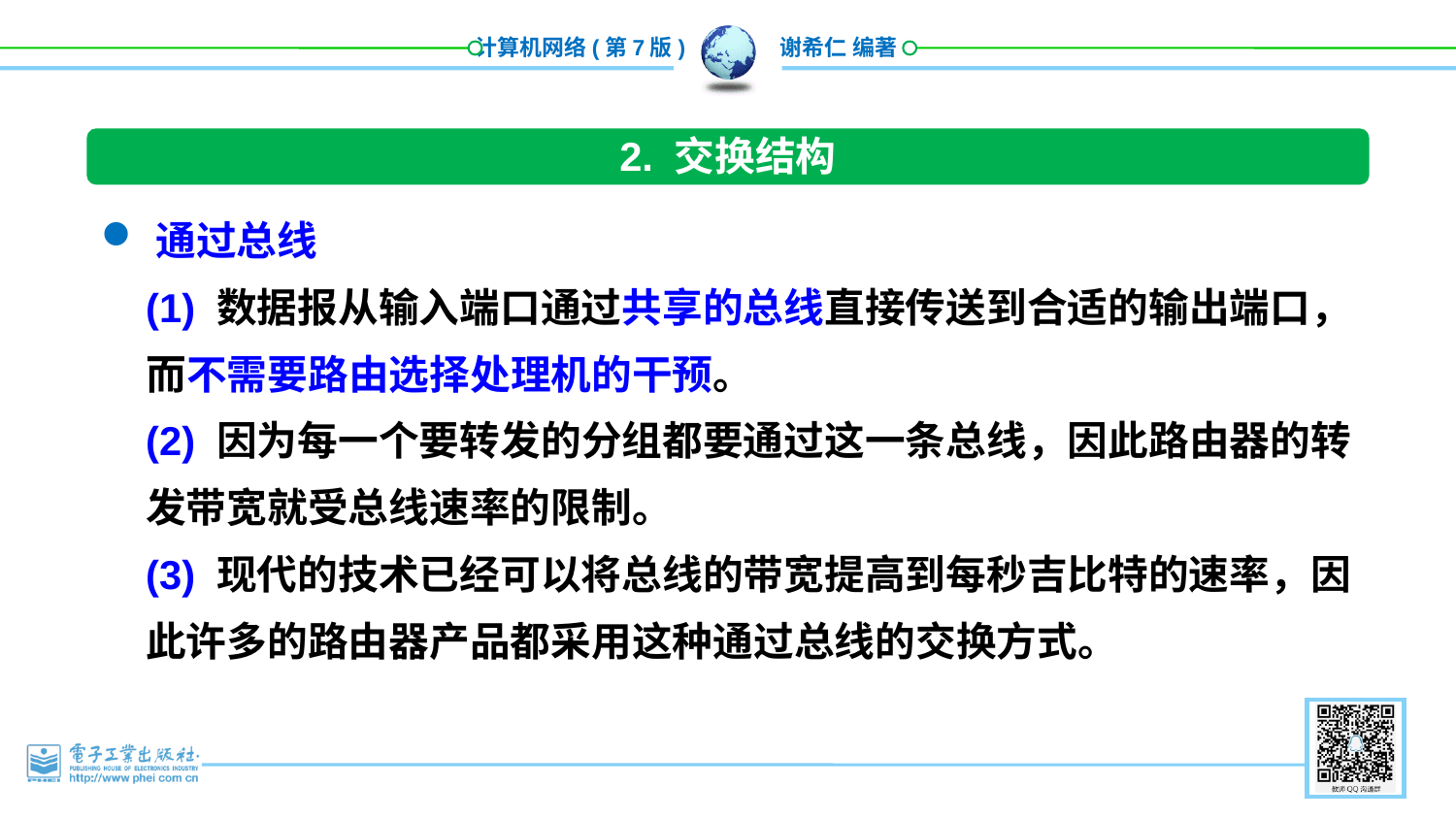

2. 交换结构

通过总线
(1) 数据报从输入端口通过共享的总线直接传送到合适的输出端口，而不需要路由选择处理机的干预。
(2) 因为每一个要转发的分组都要通过这一条总线，因此路由器的转发带宽就受总线速率的限制。
(3) 现代的技术已经可以将总线的带宽提高到每秒吉比特的速率，因此许多的路由器产品都采用这种通过总线的交换方式。